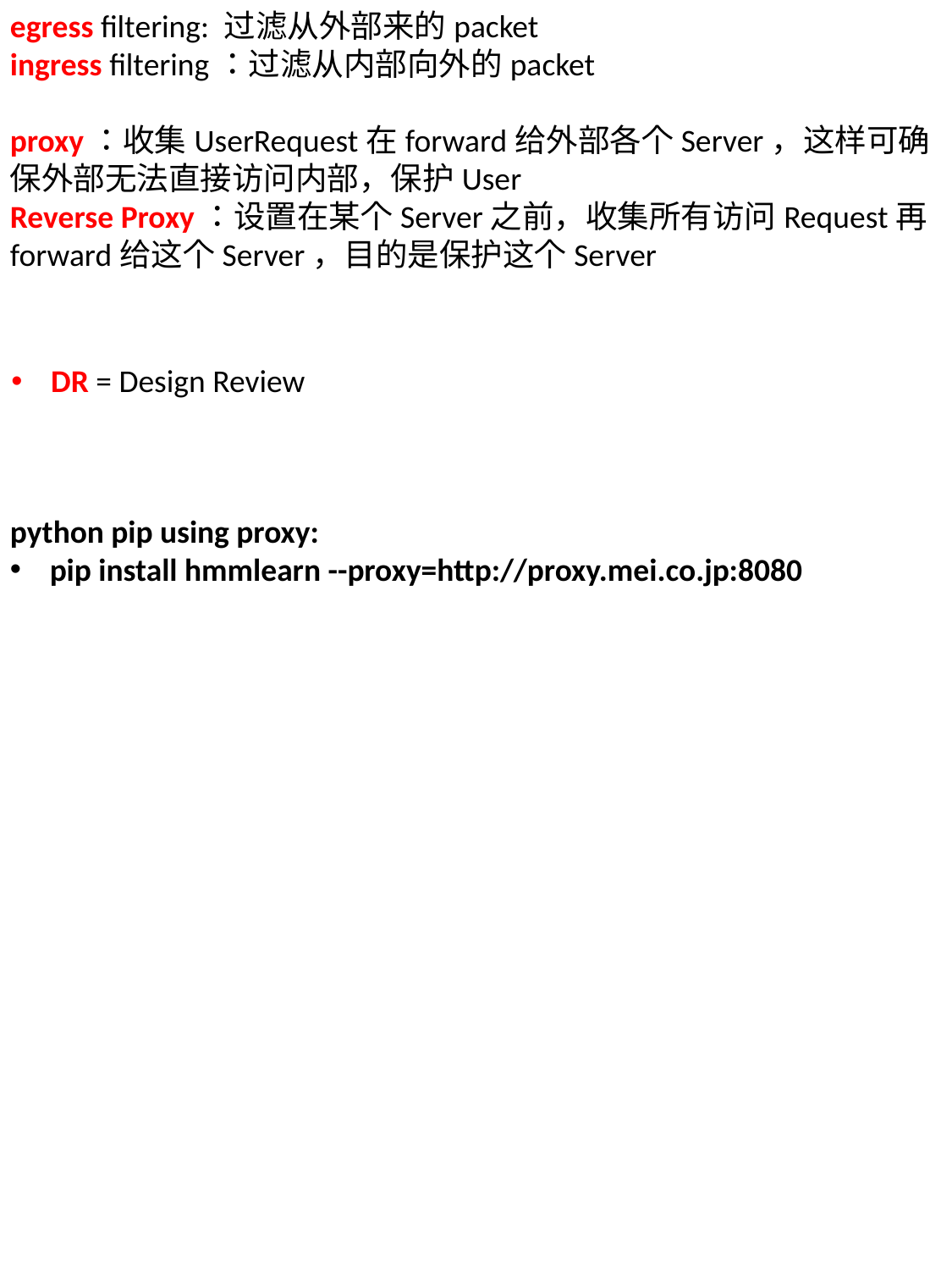

egress filtering: 过滤从外部来的packet
ingress filtering：过滤从内部向外的packet

proxy：收集UserRequest在forward给外部各个Server，这样可确保外部无法直接访问内部，保护User
Reverse Proxy：设置在某个Server之前，收集所有访问Request再forward给这个Server，目的是保护这个Server
DR = Design Review
python pip using proxy:
pip install hmmlearn --proxy=http://proxy.mei.co.jp:8080